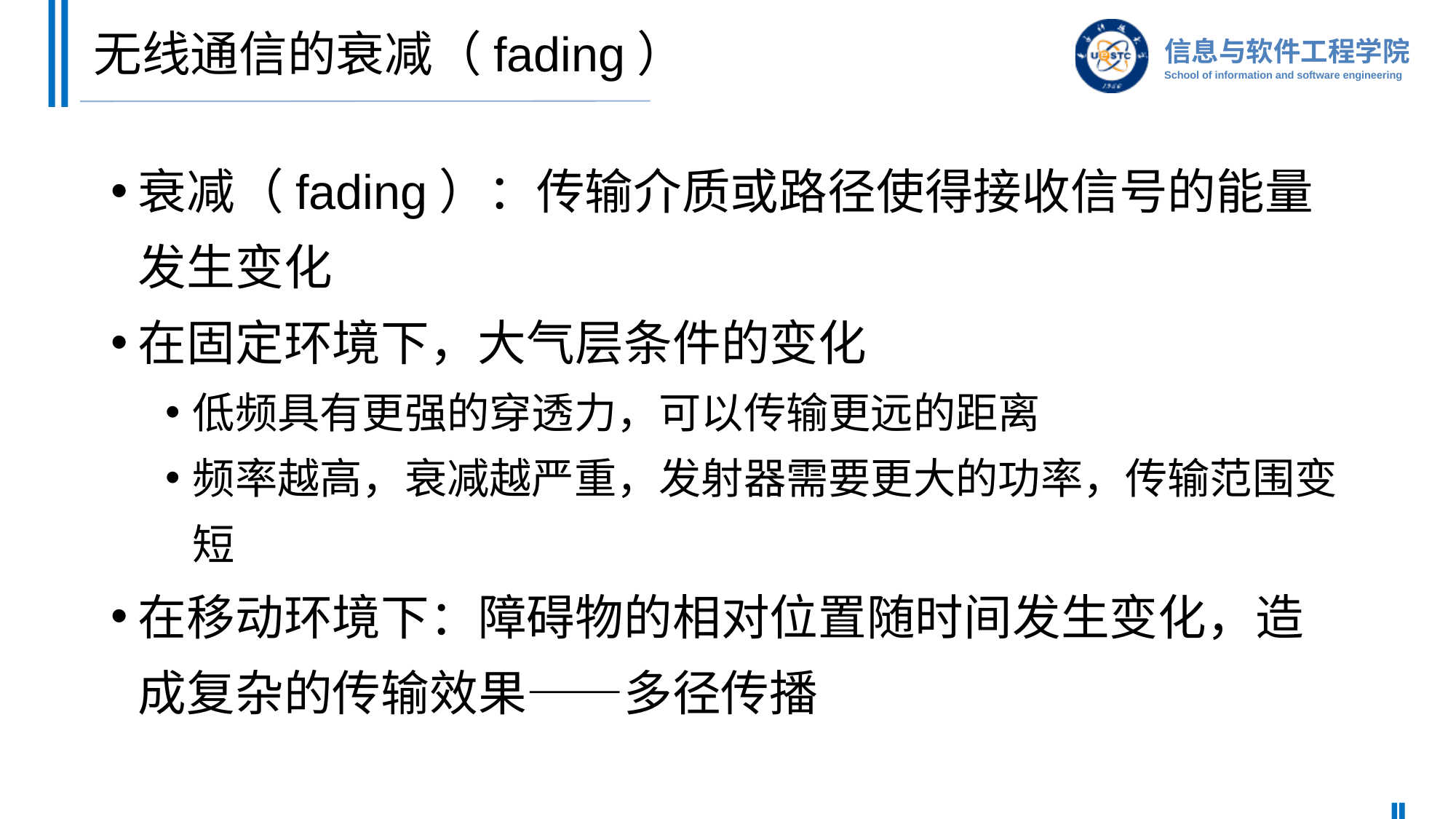

# 无线通信的衰减（fading）
衰减（fading）：传输介质或路径使得接收信号的能量发生变化
在固定环境下，大气层条件的变化
低频具有更强的穿透力，可以传输更远的距离
频率越高，衰减越严重，发射器需要更大的功率，传输范围变短
在移动环境下：障碍物的相对位置随时间发生变化，造成复杂的传输效果——多径传播